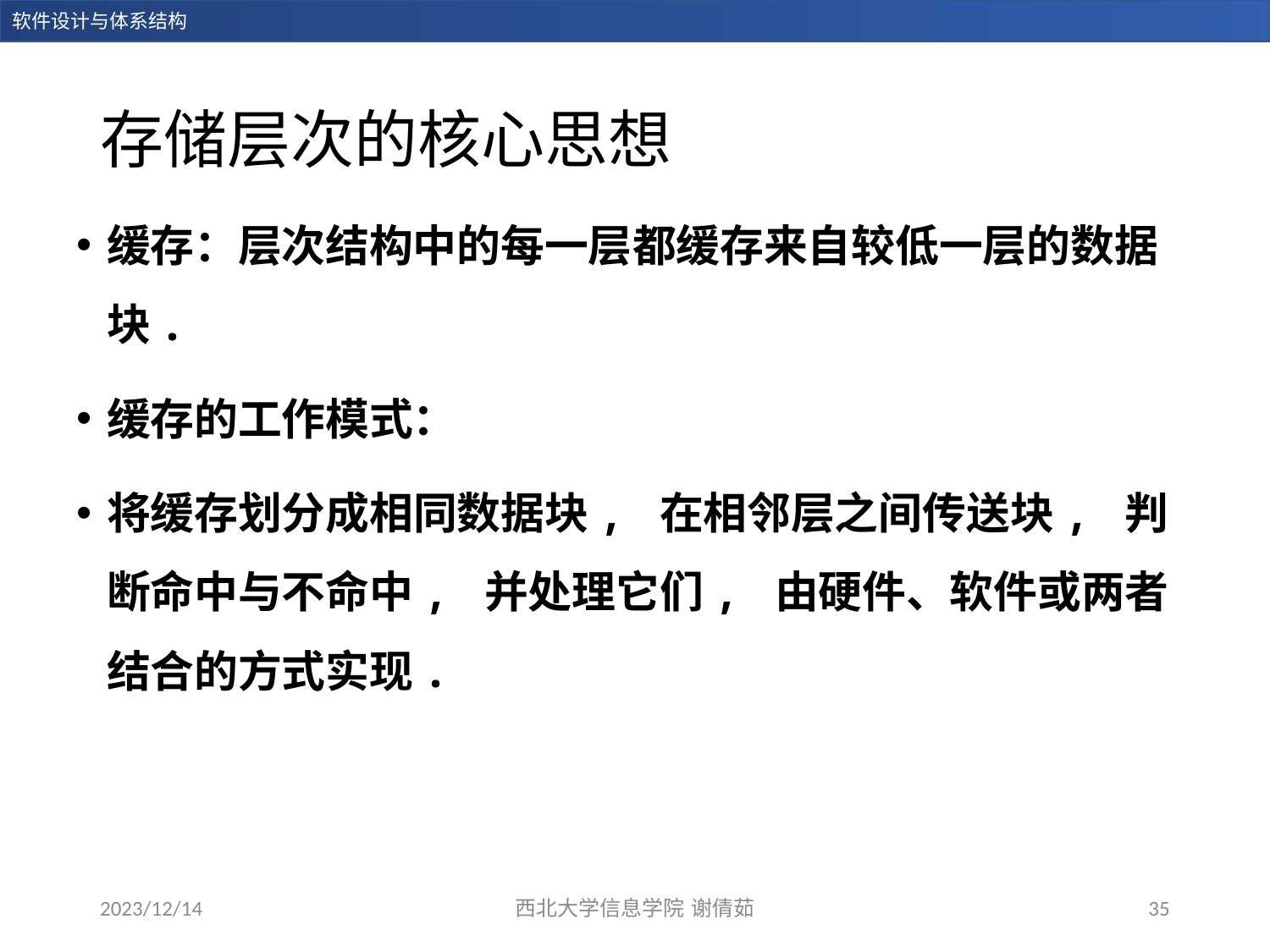

# 存储层次的核心思想
缓存：层次结构中的每一层都缓存来自较低一层的数据块.
缓存的工作模式：
将缓存划分成相同数据块, 在相邻层之间传送块, 判断命中与不命中, 并处理它们, 由硬件、软件或两者结合的方式实现.
2023/12/14
西北大学信息学院 谢倩茹
35